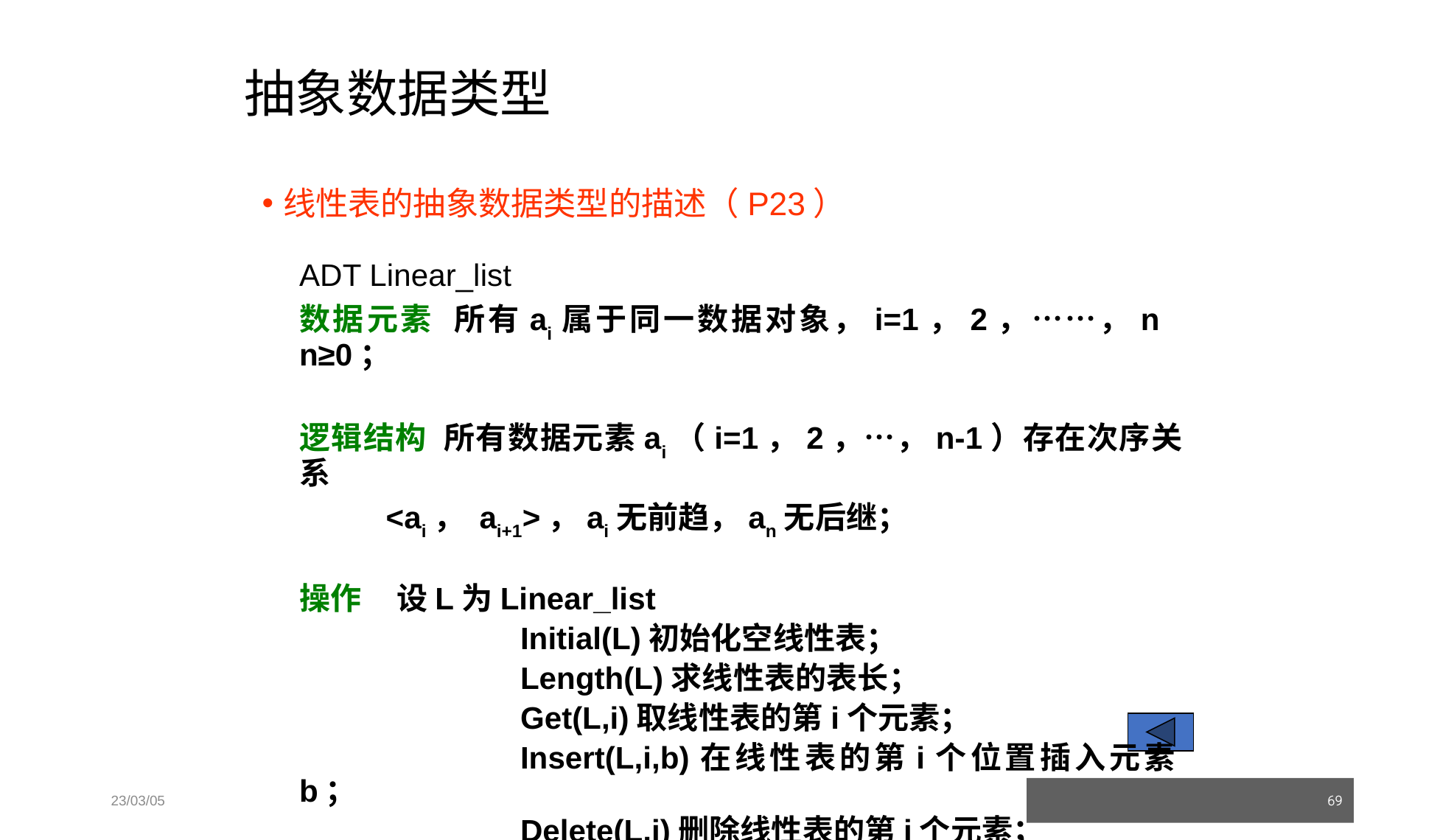

# 抽象数据类型
线性表的抽象数据类型的描述（P23）
ADT Linear_list
数据元素  所有ai属于同一数据对象，i=1，2，……，n   n≥0；

逻辑结构  所有数据元素ai（i=1，2，…，n-1）存在次序关系
          <ai， ai+1>，ai无前趋，an无后继；

操作     设L为Linear_list
		Initial(L)初始化空线性表；
		Length(L)求线性表的表长；
		Get(L,i)取线性表的第i个元素；
		Insert(L,i,b)在线性表的第i个位置插入元素b；
		Delete(L,i)删除线性表的第i个元素；

23/03/05
69